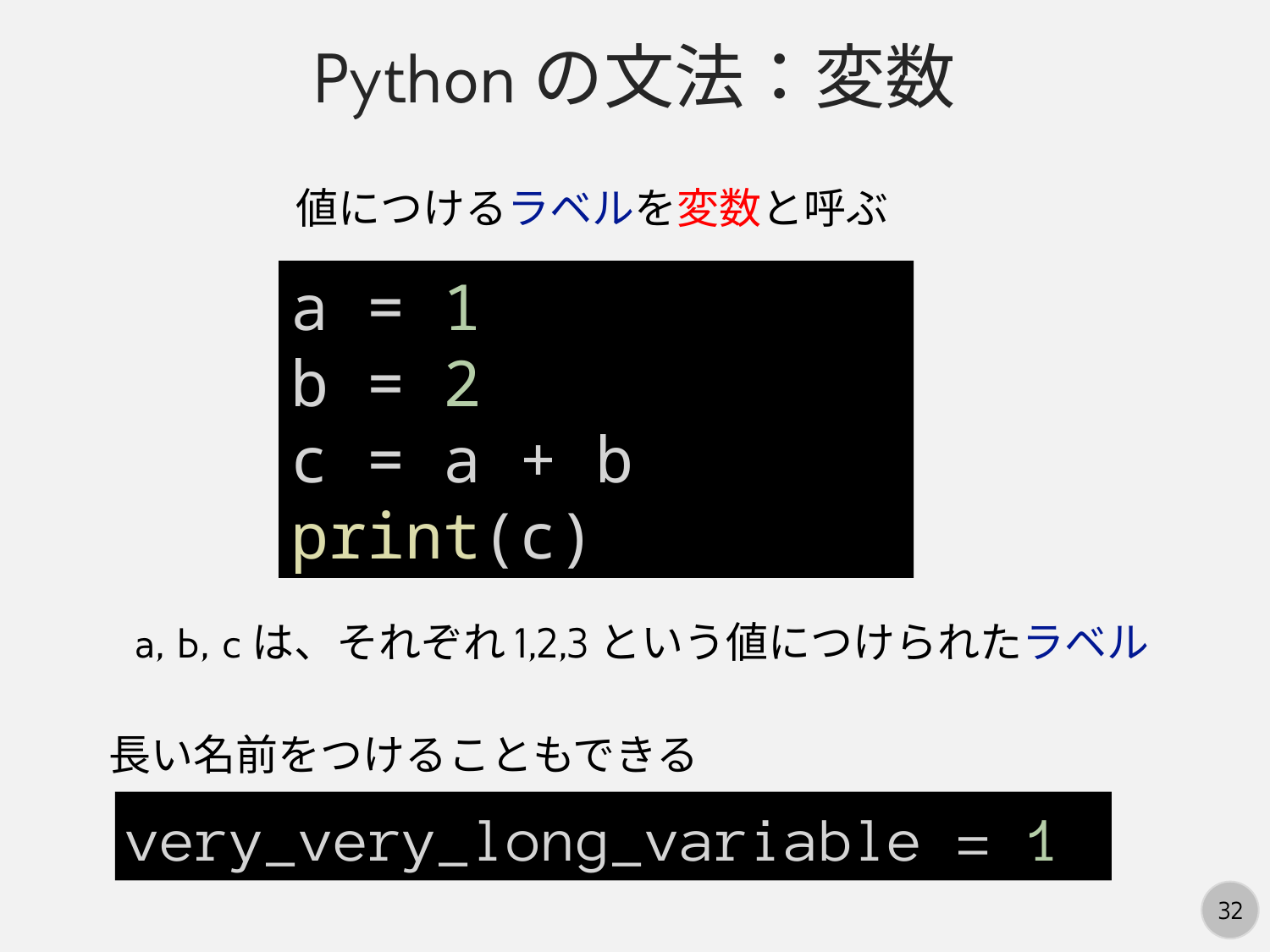

Pythonの文法：変数
値につけるラベルを変数と呼ぶ
a = 1
b = 2
c = a + b
print(c)
a, b, cは、それぞれ1,2,3という値につけられたラベル
長い名前をつけることもできる
very_very_long_variable = 1